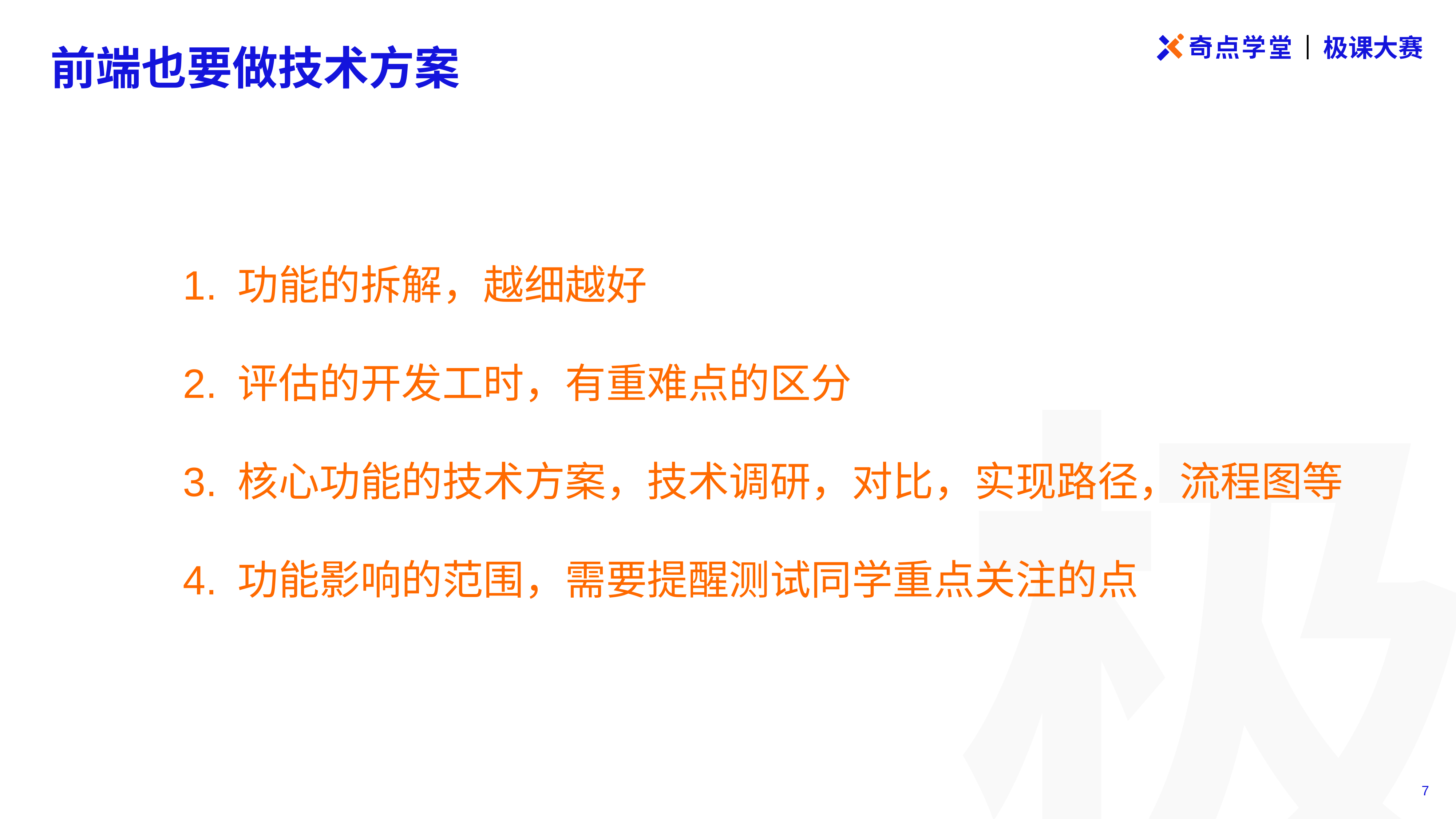

前端也要做技术方案

功能的拆解，越细越好
评估的开发工时，有重难点的区分
核心功能的技术方案，技术调研，对比，实现路径，流程图等
功能影响的范围，需要提醒测试同学重点关注的点
16
7